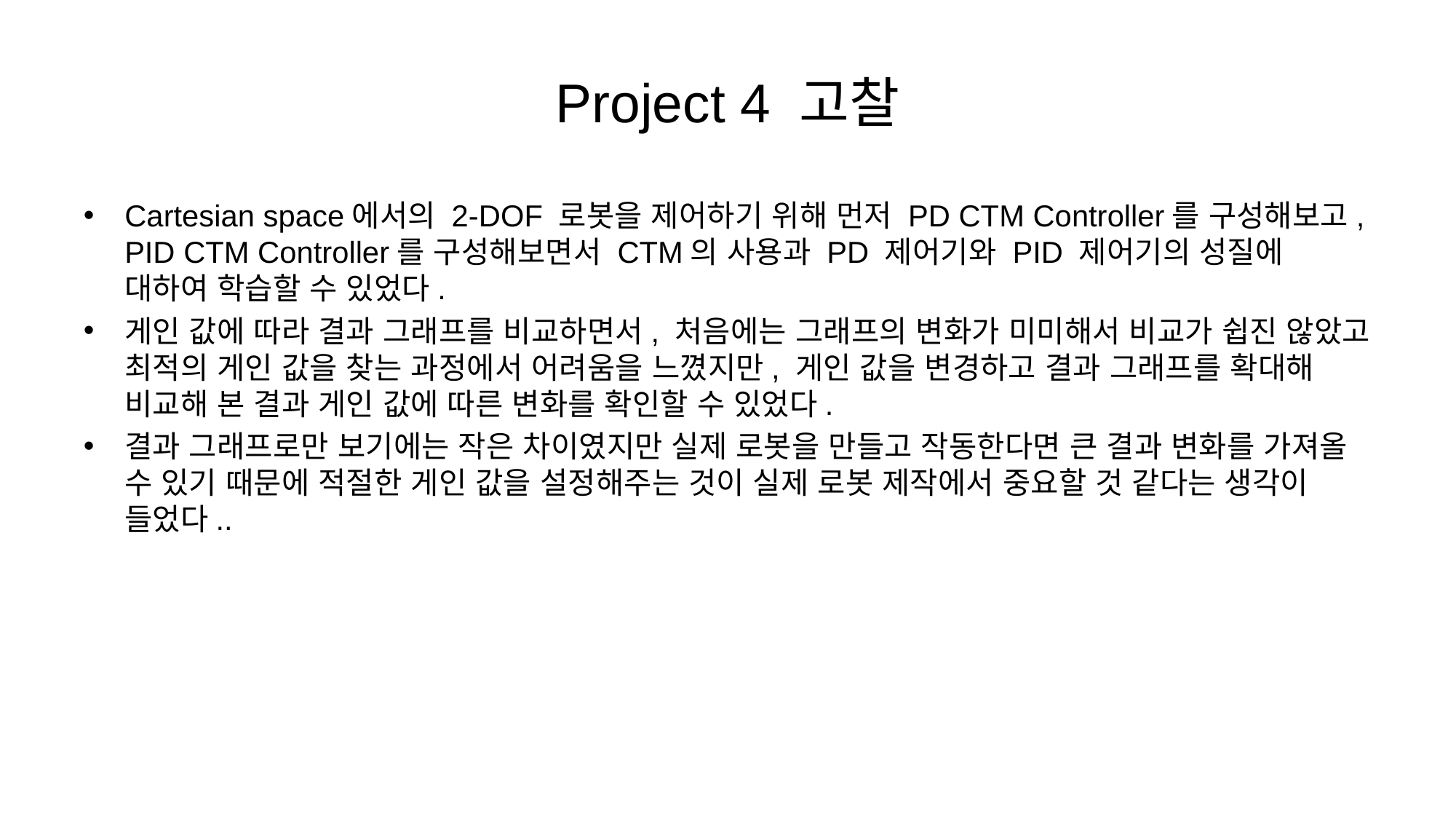

# Project 4 고찰
Cartesian space에서의 2-DOF 로봇을 제어하기 위해 먼저 PD CTM Controller를 구성해보고, PID CTM Controller를 구성해보면서 CTM의 사용과 PD 제어기와 PID 제어기의 성질에 대하여 학습할 수 있었다.
게인 값에 따라 결과 그래프를 비교하면서, 처음에는 그래프의 변화가 미미해서 비교가 쉽진 않았고 최적의 게인 값을 찾는 과정에서 어려움을 느꼈지만, 게인 값을 변경하고 결과 그래프를 확대해 비교해 본 결과 게인 값에 따른 변화를 확인할 수 있었다.
결과 그래프로만 보기에는 작은 차이였지만 실제 로봇을 만들고 작동한다면 큰 결과 변화를 가져올 수 있기 때문에 적절한 게인 값을 설정해주는 것이 실제 로봇 제작에서 중요할 것 같다는 생각이 들었다..